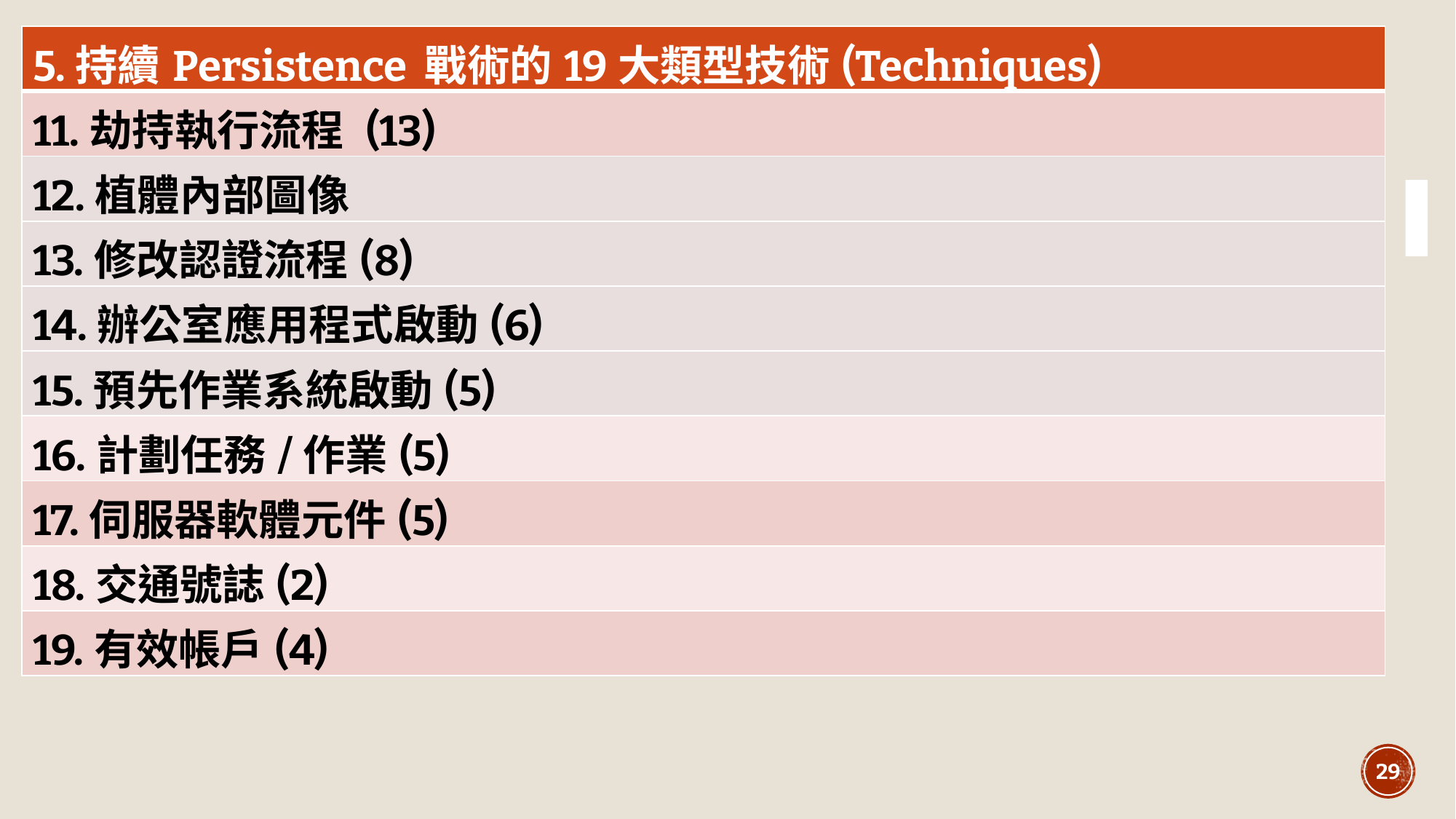

| 5.持續Persistence 戰術的19大類型技術(Techniques) |
| --- |
| 11.劫持執行流程 (13) |
| 12.植體內部圖像 |
| 13.修改認證流程(8) |
| 14.辦公室應用程式啟動(6) |
| 15.預先作業系統啟動(5) |
| 16.計劃任務/作業(5) |
| 17.伺服器軟體元件(5) |
| 18.交通號誌(2) |
| 19.有效帳戶(4) |

29